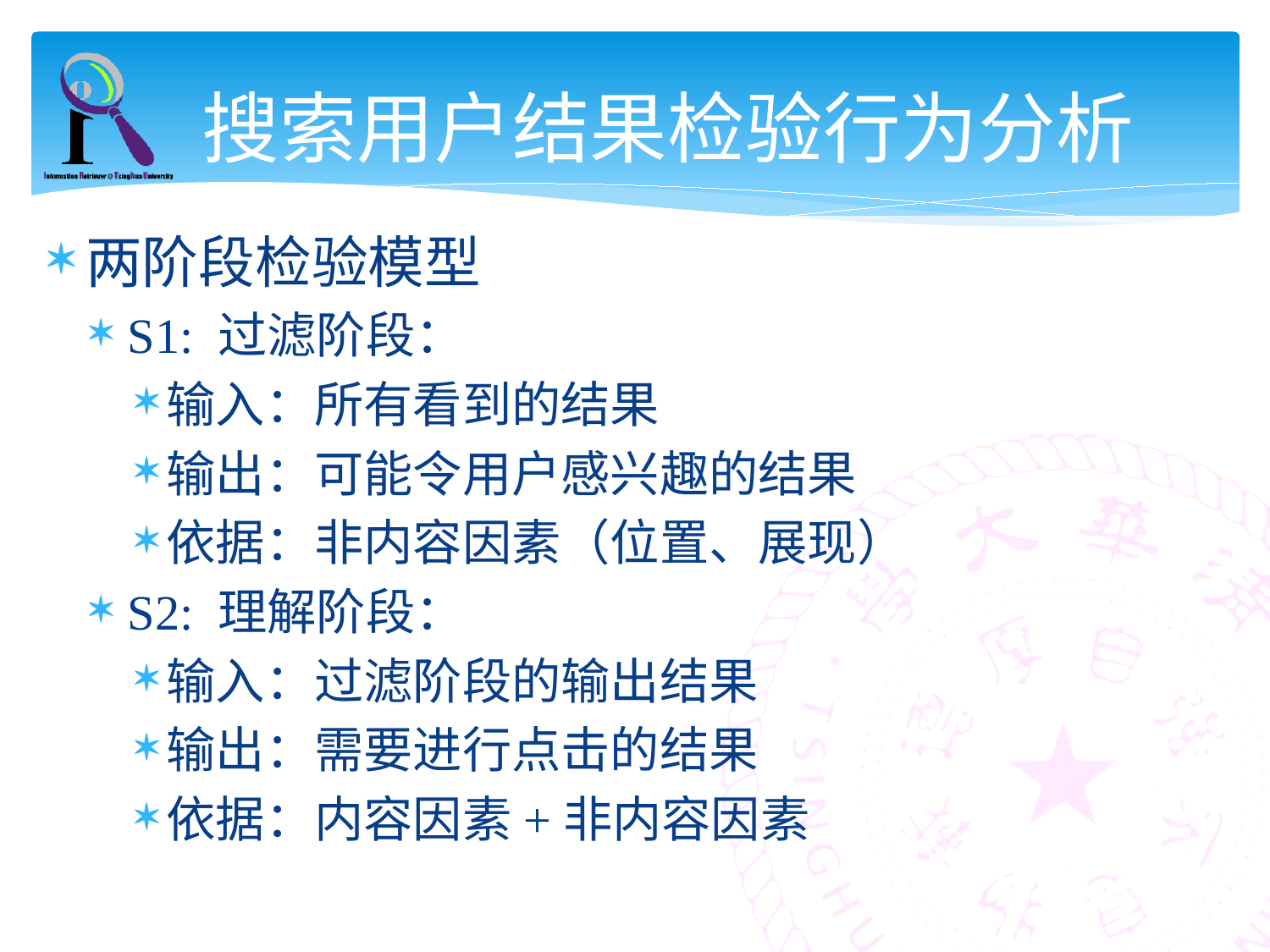

# 搜索用户结果检验行为分析
两阶段检验模型
S1: 过滤阶段：
输入：所有看到的结果
输出：可能令用户感兴趣的结果
依据：非内容因素（位置、展现）
S2: 理解阶段：
输入：过滤阶段的输出结果
输出：需要进行点击的结果
依据：内容因素+非内容因素